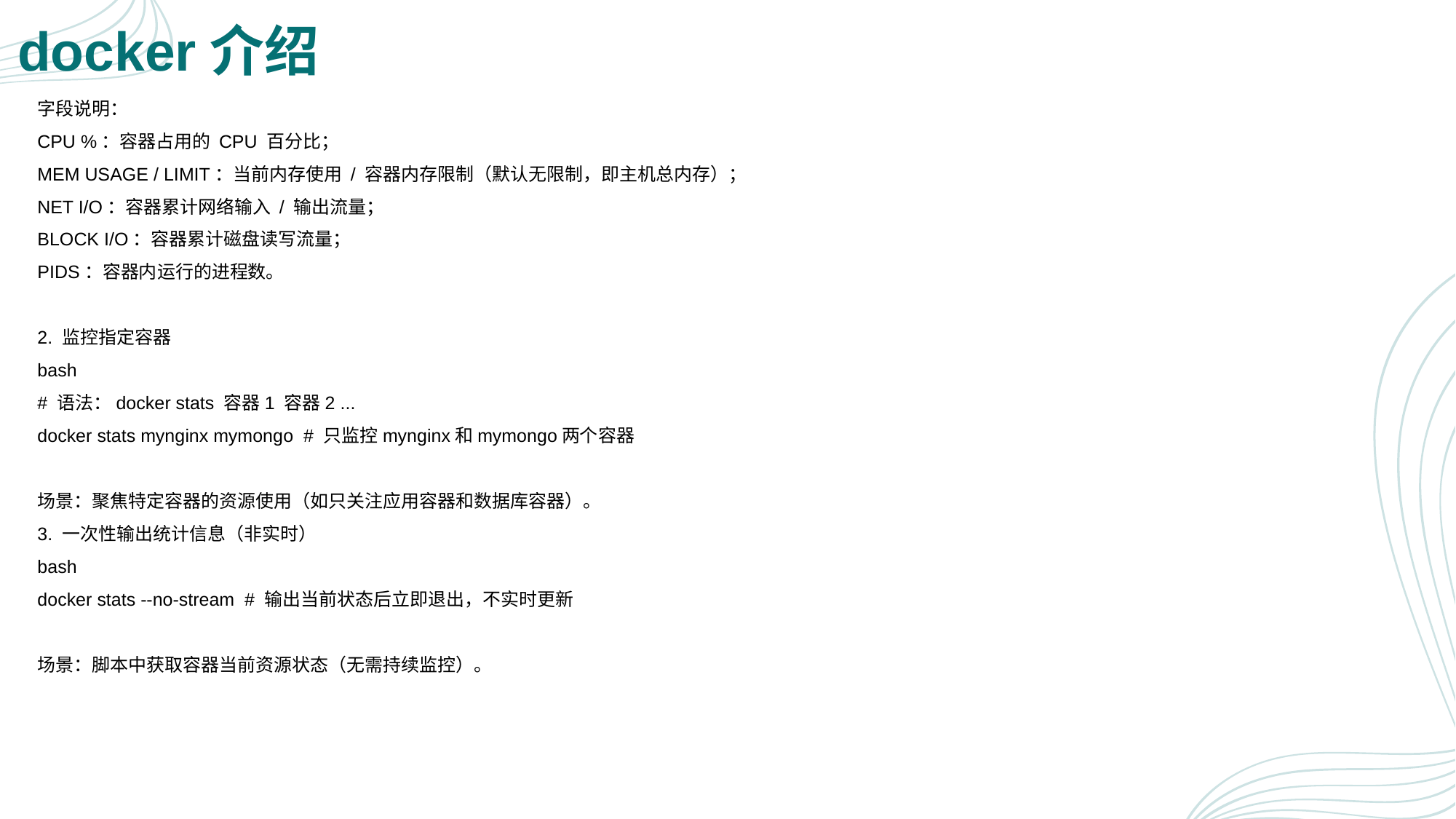

# docker介绍
字段说明：
CPU %：容器占用的 CPU 百分比；
MEM USAGE / LIMIT：当前内存使用 / 容器内存限制（默认无限制，即主机总内存）；
NET I/O：容器累计网络输入 / 输出流量；
BLOCK I/O：容器累计磁盘读写流量；
PIDS：容器内运行的进程数。

2. 监控指定容器
bash
# 语法：docker stats 容器1 容器2 ...
docker stats mynginx mymongo  # 只监控mynginx和mymongo两个容器

场景：聚焦特定容器的资源使用（如只关注应用容器和数据库容器）。
3. 一次性输出统计信息（非实时）
bash
docker stats --no-stream  # 输出当前状态后立即退出，不实时更新

场景：脚本中获取容器当前资源状态（无需持续监控）。